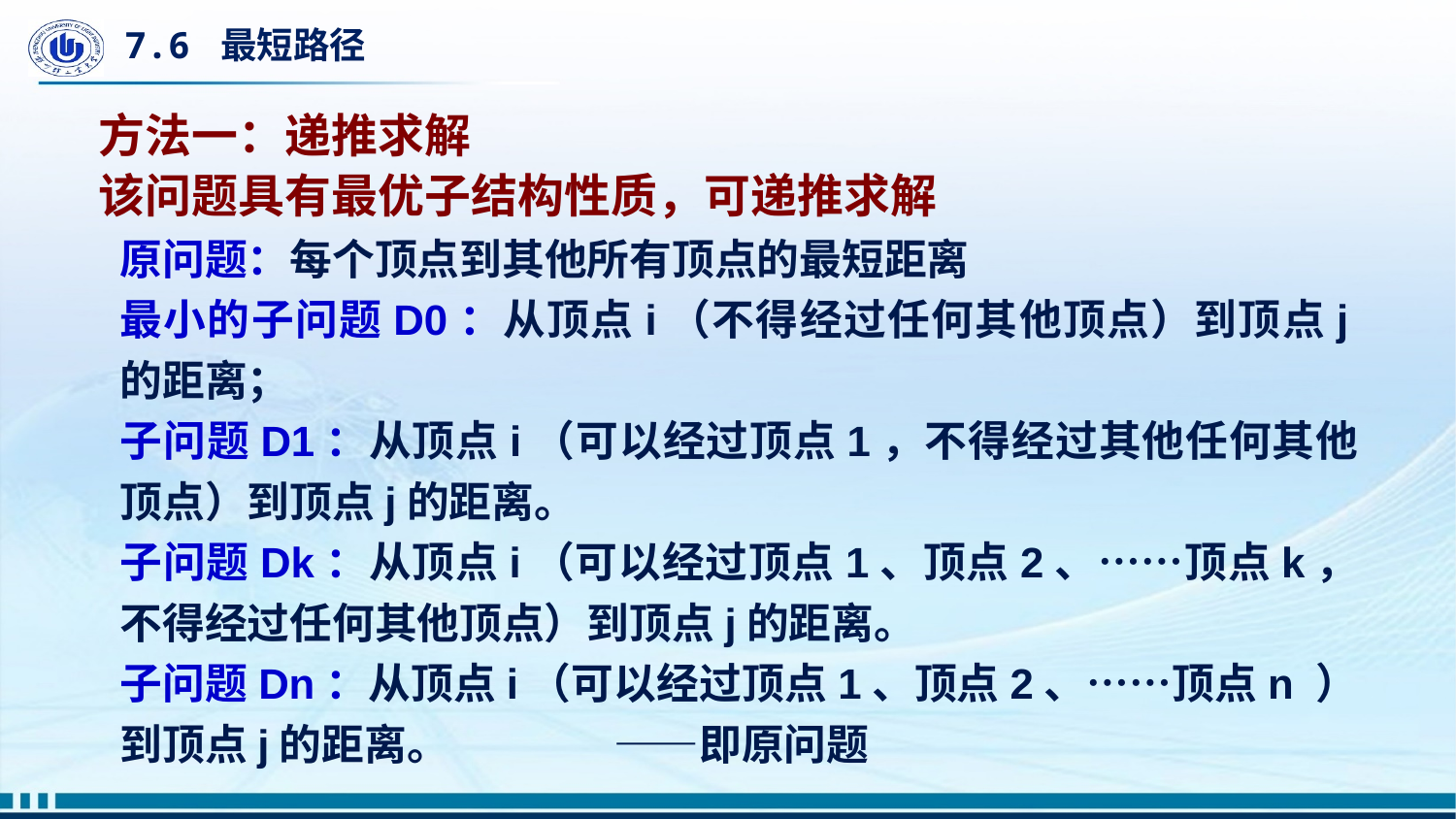

# 7.6 最短路径
方法一：递推求解
该问题具有最优子结构性质，可递推求解
原问题：每个顶点到其他所有顶点的最短距离
最小的子问题D0：从顶点i（不得经过任何其他顶点）到顶点j的距离；
子问题D1：从顶点i（可以经过顶点1，不得经过其他任何其他顶点）到顶点j的距离。
子问题Dk：从顶点i（可以经过顶点1、顶点2、……顶点k，不得经过任何其他顶点）到顶点j的距离。
子问题Dn：从顶点i（可以经过顶点1、顶点2、……顶点n ）到顶点j的距离。                 ——即原问题